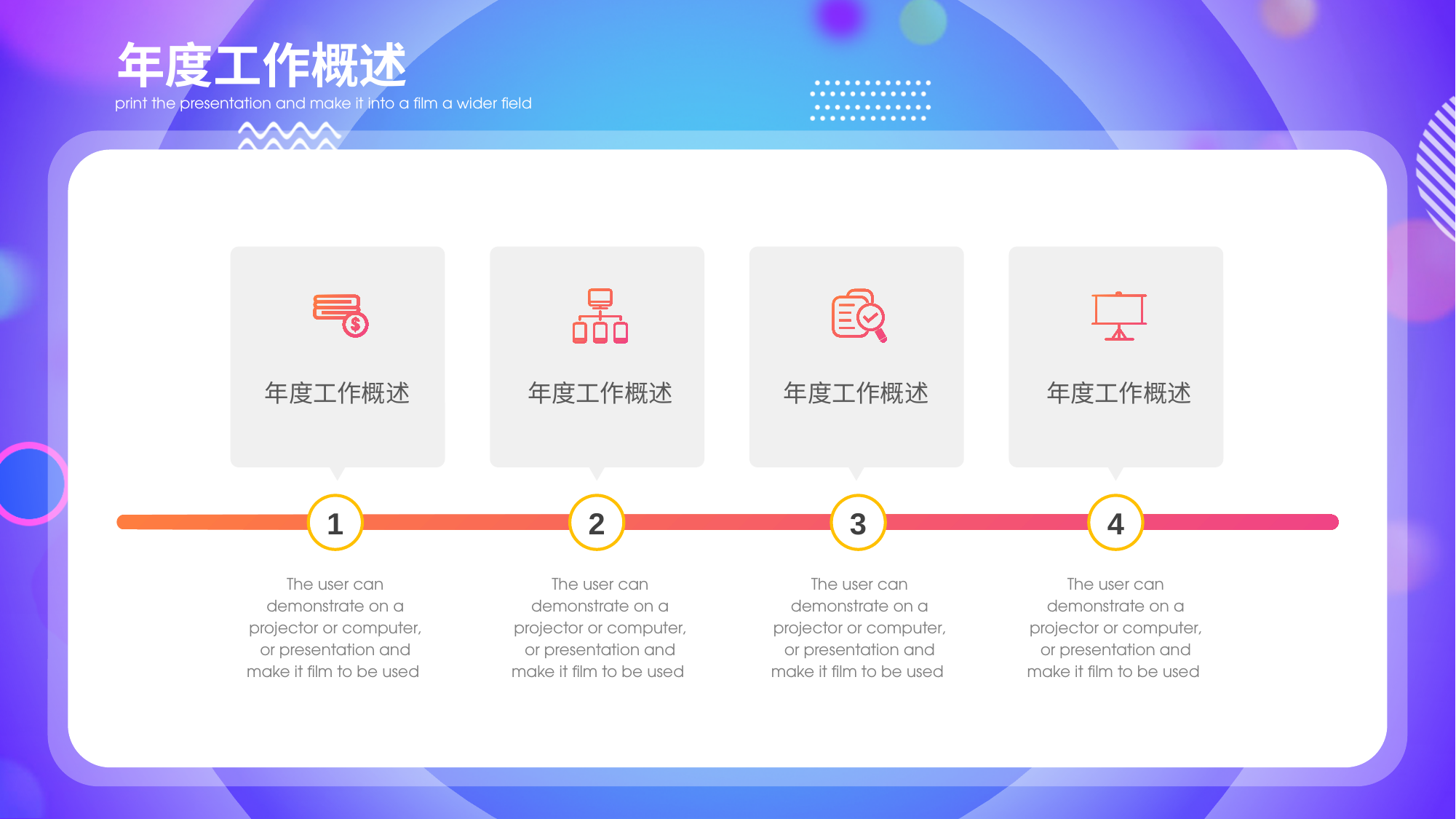

年度工作概述
print the presentation and make it into a film a wider field

1
2
3
4

年度工作概述
年度工作概述
年度工作概述
年度工作概述
The user can demonstrate on a projector or computer, or presentation and make it film to be used
The user can demonstrate on a projector or computer, or presentation and make it film to be used
The user can demonstrate on a projector or computer, or presentation and make it film to be used
The user can demonstrate on a projector or computer, or presentation and make it film to be used